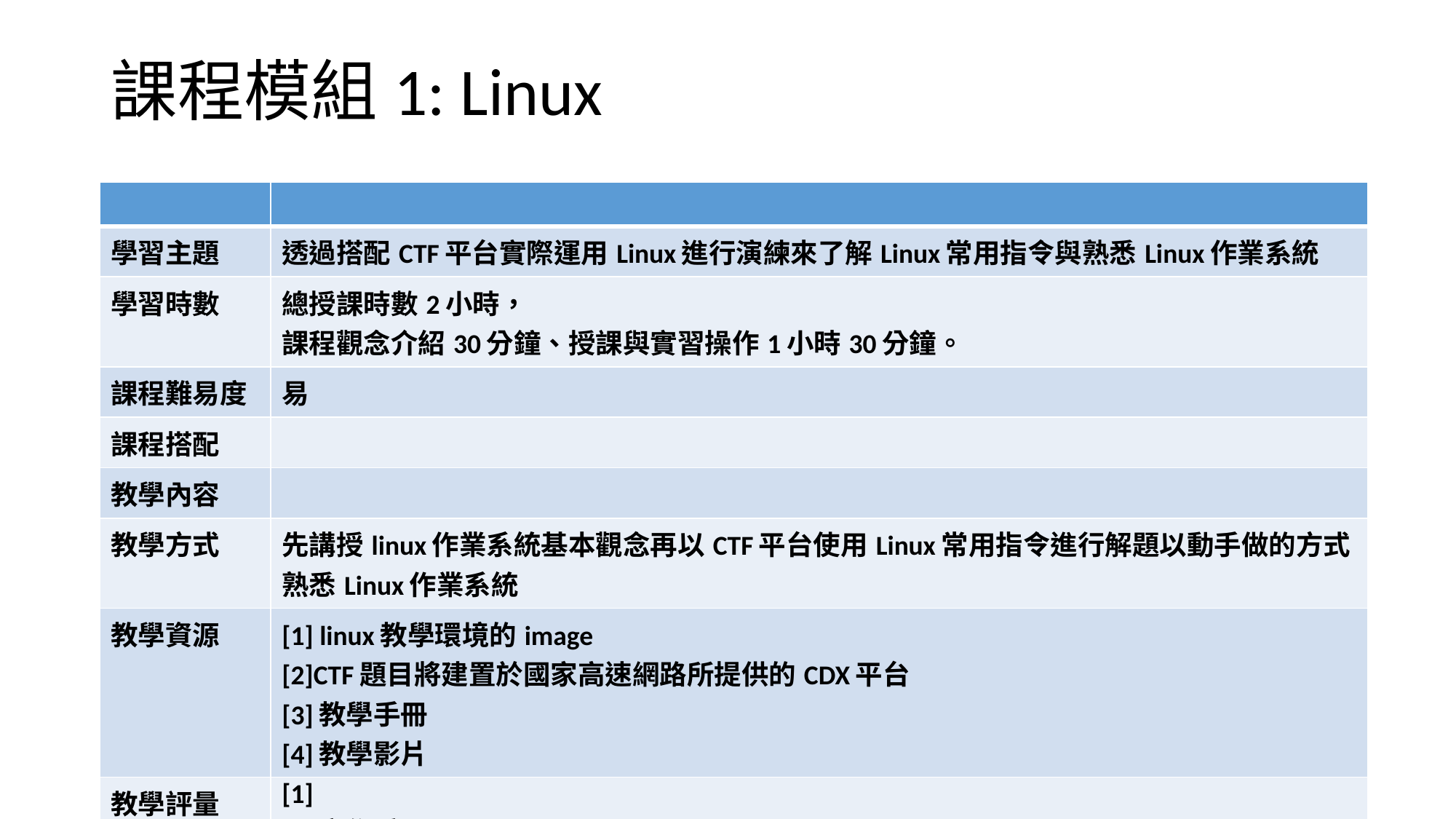

# 課程模組1: Linux
|  |  |
| --- | --- |
| 學習主題 | 透過搭配CTF平台實際運用Linux進行演練來了解Linux常用指令與熟悉Linux作業系統 |
| 學習時數 | 總授課時數2小時， 課程觀念介紹30分鐘、授課與實習操作1小時30分鐘。 |
| 課程難易度 | 易 |
| 課程搭配 |  |
| 教學內容 |  |
| 教學方式 | 先講授linux作業系統基本觀念再以CTF平台使用Linux常用指令進行解題以動手做的方式熟悉Linux作業系統 |
| 教學資源 | [1] linux教學環境的image [2]CTF題目將建置於國家高速網路所提供的CDX平台 [3]教學手冊 [4]教學影片 |
| 教學評量 | [1] [2]實作手冊 |